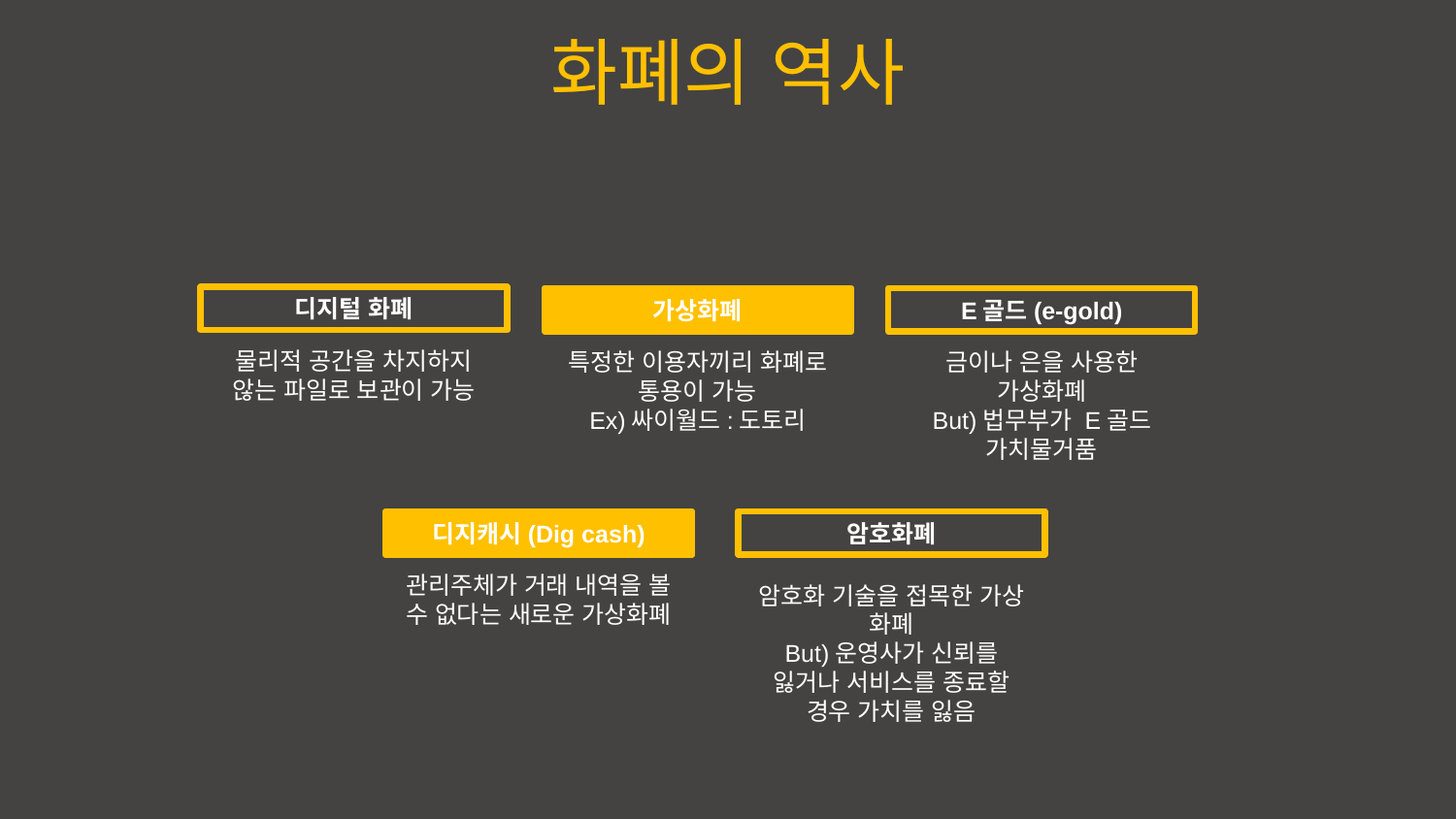

화폐의 역사
디지털 화폐
물리적 공간을 차지하지 않는 파일로 보관이 가능
가상화폐
특정한 이용자끼리 화폐로 통용이 가능
Ex)싸이월드:도토리
E골드(e-gold)
금이나 은을 사용한 가상화폐
But)법무부가 E골드 가치물거품
암호화폐
암호화 기술을 접목한 가상 화폐
But)운영사가 신뢰를 잃거나 서비스를 종료할 경우 가치를 잃음
디지캐시(Dig cash)
관리주체가 거래 내역을 볼 수 없다는 새로운 가상화폐